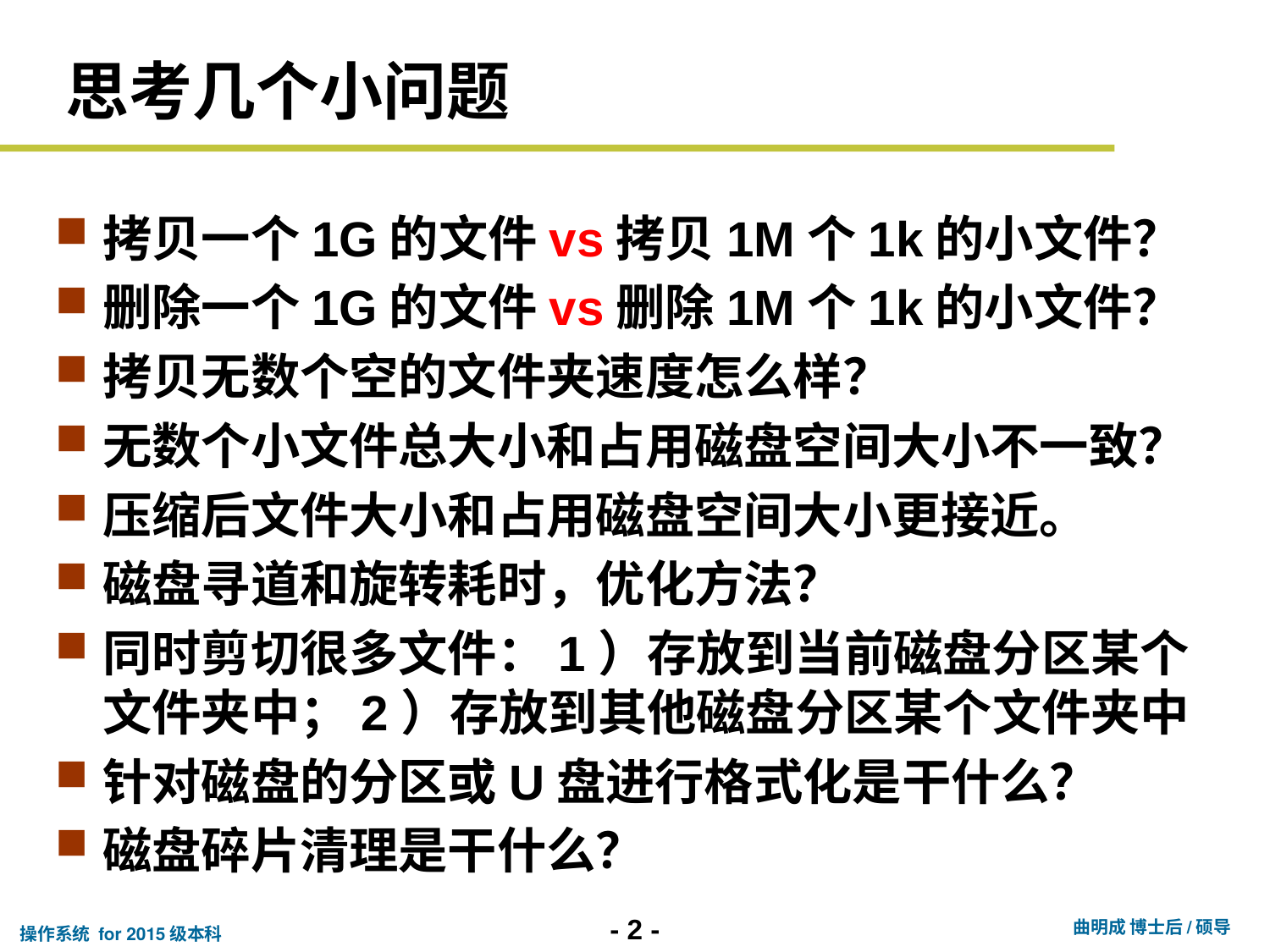

# 思考几个小问题
拷贝一个1G的文件vs拷贝1M个1k的小文件？
删除一个1G的文件vs删除1M个1k的小文件？
拷贝无数个空的文件夹速度怎么样？
无数个小文件总大小和占用磁盘空间大小不一致？
压缩后文件大小和占用磁盘空间大小更接近。
磁盘寻道和旋转耗时，优化方法？
同时剪切很多文件：1）存放到当前磁盘分区某个文件夹中；2）存放到其他磁盘分区某个文件夹中
针对磁盘的分区或U盘进行格式化是干什么？
磁盘碎片清理是干什么？